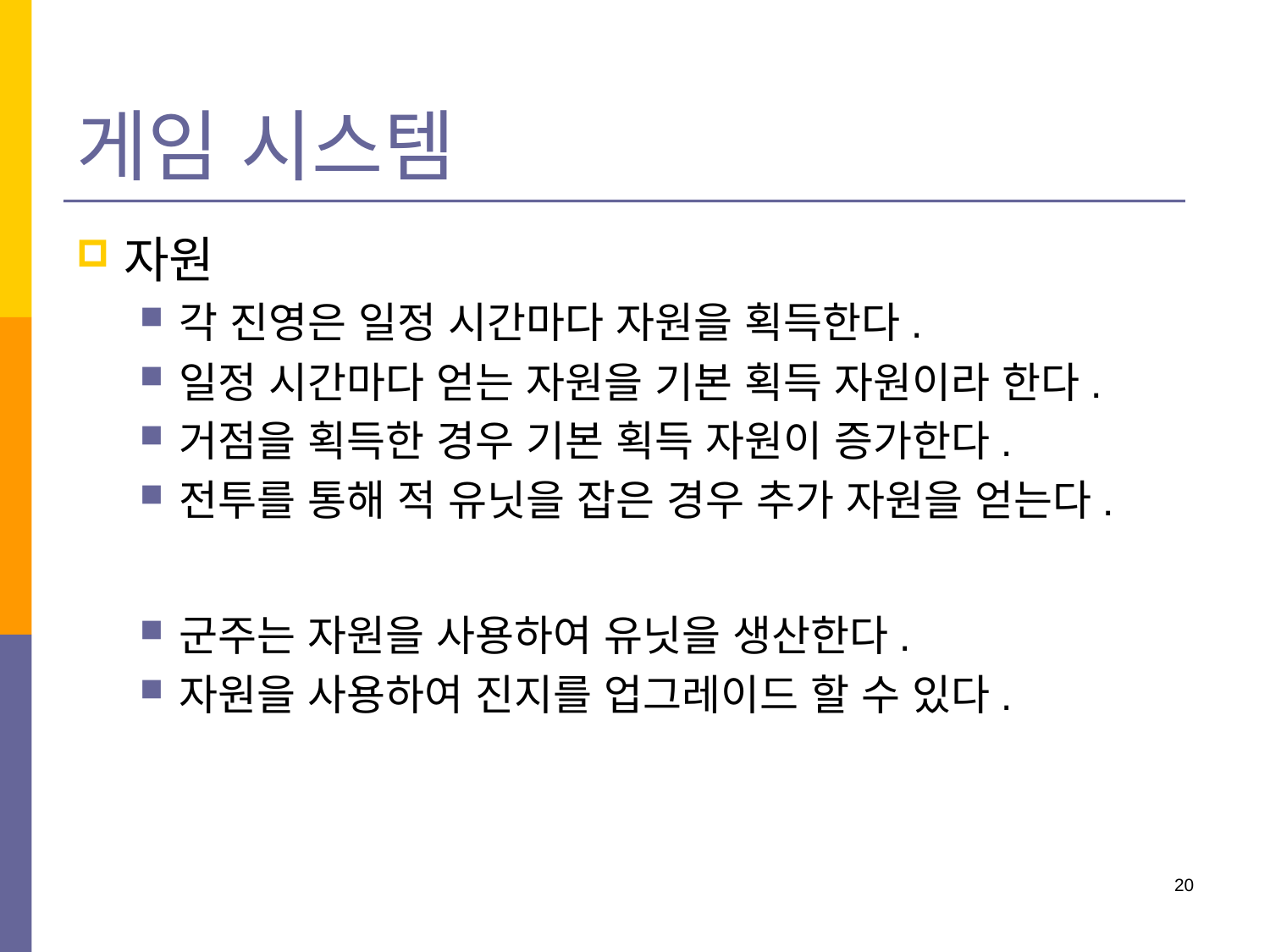

# 게임 시스템
자원
각 진영은 일정 시간마다 자원을 획득한다.
일정 시간마다 얻는 자원을 기본 획득 자원이라 한다.
거점을 획득한 경우 기본 획득 자원이 증가한다.
전투를 통해 적 유닛을 잡은 경우 추가 자원을 얻는다.

군주는 자원을 사용하여 유닛을 생산한다.
자원을 사용하여 진지를 업그레이드 할 수 있다.

20